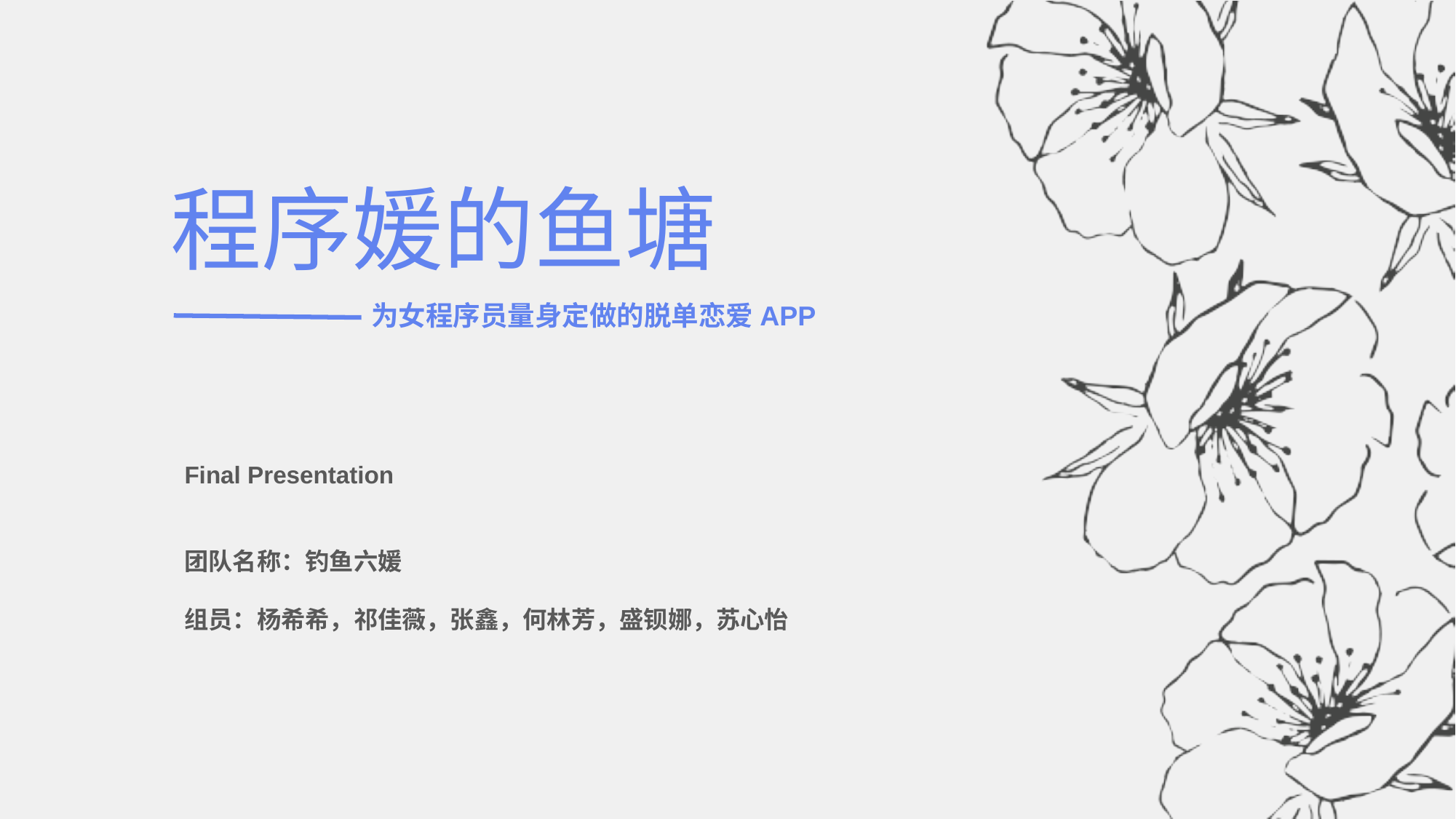

程序媛的鱼塘
为女程序员量身定做的脱单恋爱APP
Final Presentation

团队名称：钓鱼六媛

组员：杨希希，祁佳薇，张鑫，何林芳，盛钡娜，苏心怡